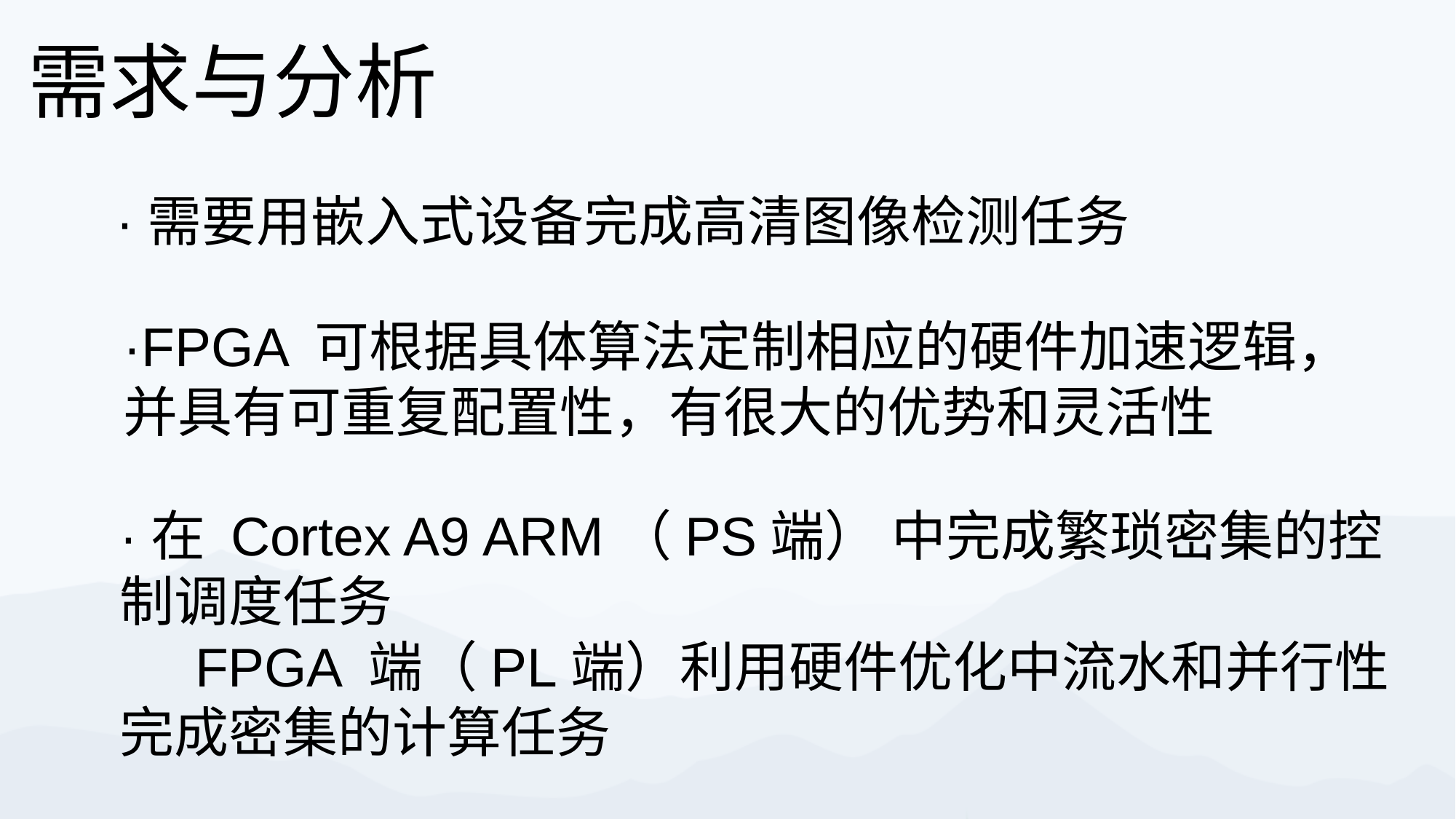

需求与分析
·需要用嵌入式设备完成高清图像检测任务
·FPGA 可根据具体算法定制相应的硬件加速逻辑，并具有可重复配置性，有很大的优势和灵活性
·在 Cortex A9 ARM（PS端） 中完成繁琐密集的控制调度任务
     FPGA 端（PL端）利用硬件优化中流水和并行性完成密集的计算任务